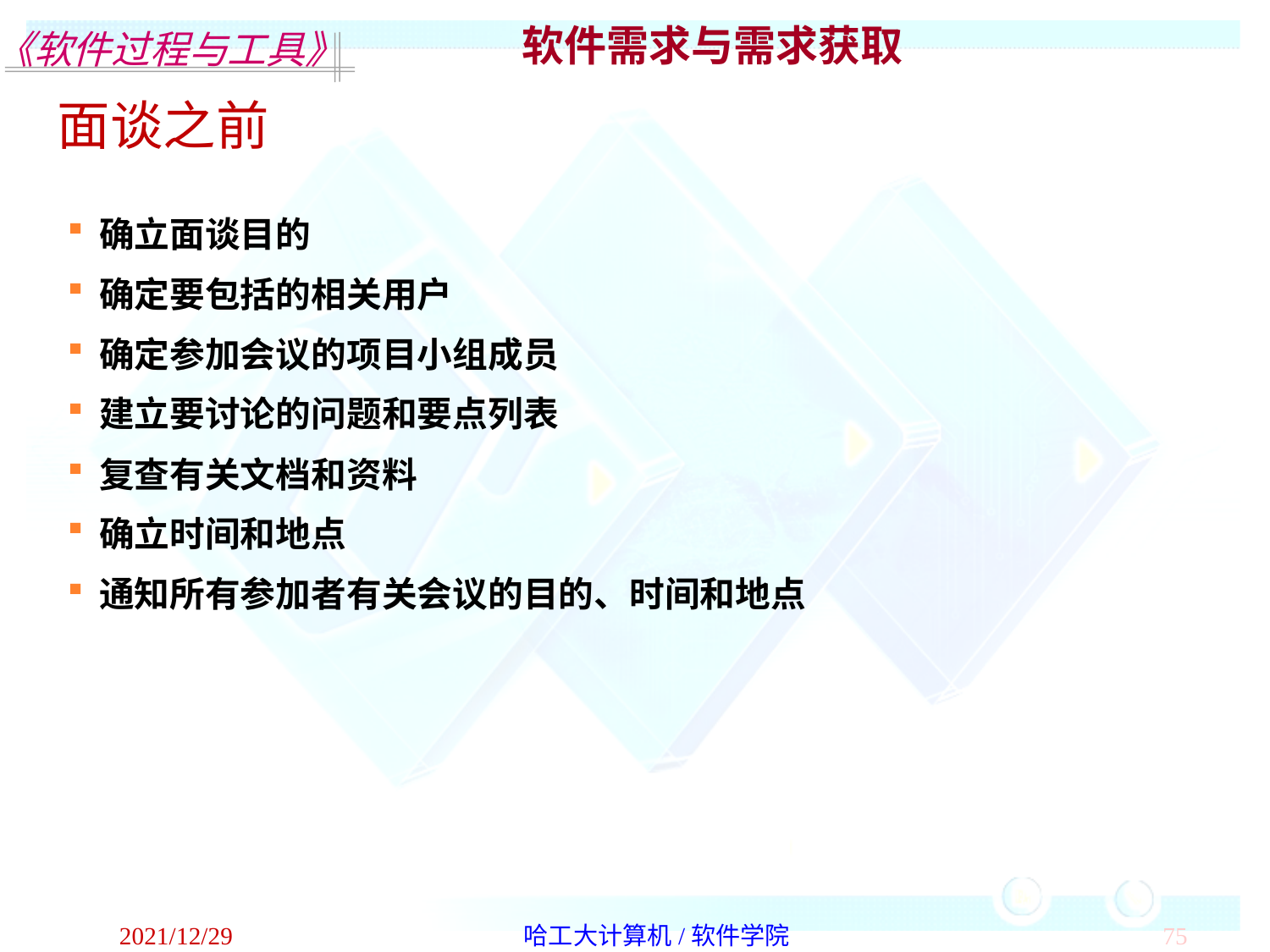

软件需求与需求获取
面谈之前
确立面谈目的
确定要包括的相关用户
确定参加会议的项目小组成员
建立要讨论的问题和要点列表
复查有关文档和资料
确立时间和地点
通知所有参加者有关会议的目的、时间和地点